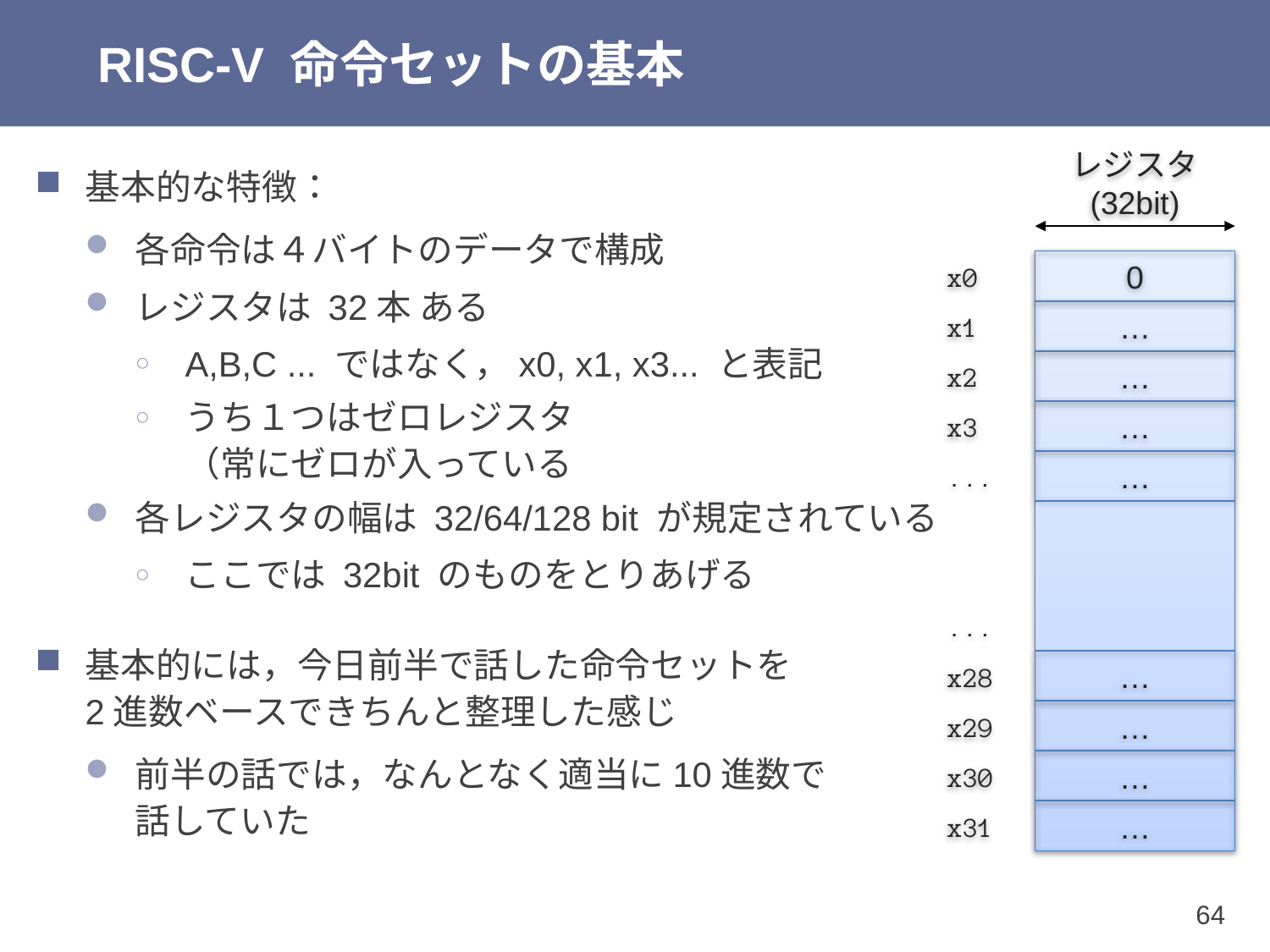

# RISC-V 命令セットの基本
基本的な特徴：
各命令は４バイトのデータで構成
レジスタは 32本 ある
A,B,C ... ではなく，x0, x1, x3... と表記
うち１つはゼロレジスタ
（常にゼロが入っている
各レジスタの幅は 32/64/128 bit が規定されている
ここでは 32bit のものをとりあげる
基本的には，今日前半で話した命令セットを
2進数ベースできちんと整理した感じ
前半の話では，なんとなく適当に10進数で
話していた
レジスタ
(32bit)

x0
0
x1
…
x2
…
x3
…
...
…
...
x28
…
x29
…
x30
…
x31
…